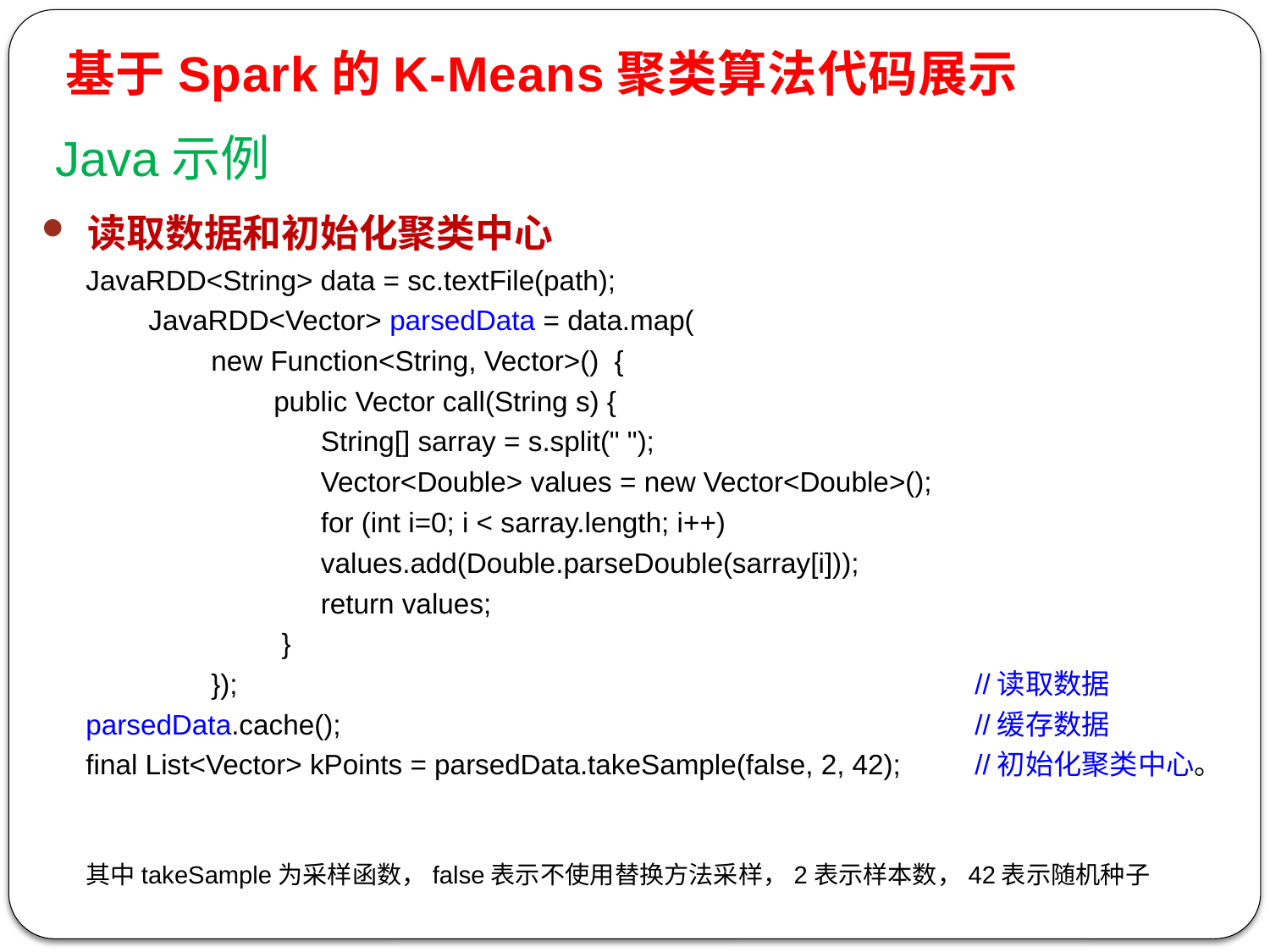

基于Spark的K-Means聚类算法代码展示
Java示例
 读取数据和初始化聚类中心
JavaRDD<String> data = sc.textFile(path);
        JavaRDD<Vector> parsedData = data.map(
                new Function<String, Vector>()  {
                        public Vector call(String s) {
                              String[] sarray = s.split(" ");
                              Vector<Double> values = new Vector<Double>();
                              for (int i=0; i < sarray.length; i++)
                              values.add(Double.parseDouble(sarray[i]));
                              return values;
                         }
                }); 						//读取数据
parsedData.cache();	 				//缓存数据
final List<Vector> kPoints = parsedData.takeSample(false, 2, 42); 	//初始化聚类中心。

其中takeSample为采样函数，false表示不使用替换方法采样，2表示样本数，42表示随机种子